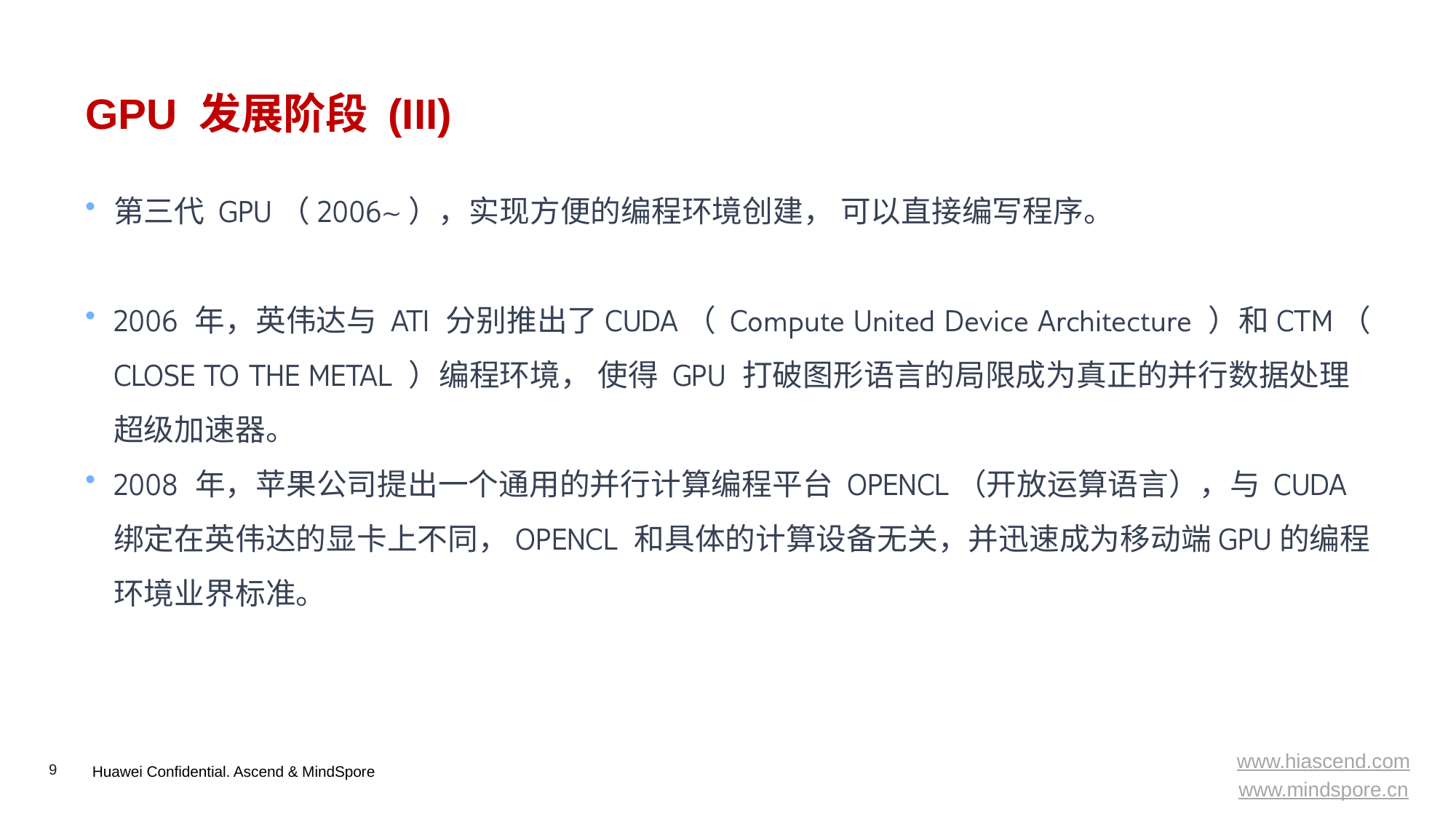

# GPU 发展阶段 (III)
第三代 GPU（2006~），实现方便的编程环境创建， 可以直接编写程序。

2006 年，英伟达与 ATI 分别推出了CUDA（ Compute United Device Architecture ）和CTM（ CLOSE TO THE METAL ）编程环境， 使得 GPU 打破图形语言的局限成为真正的并行数据处理超级加速器。
2008 年，苹果公司提出一个通用的并行计算编程平台 OPENCL（开放运算语言），与 CUDA 绑定在英伟达的显卡上不同，OPENCL 和具体的计算设备无关，并迅速成为移动端GPU的编程环境业界标准。